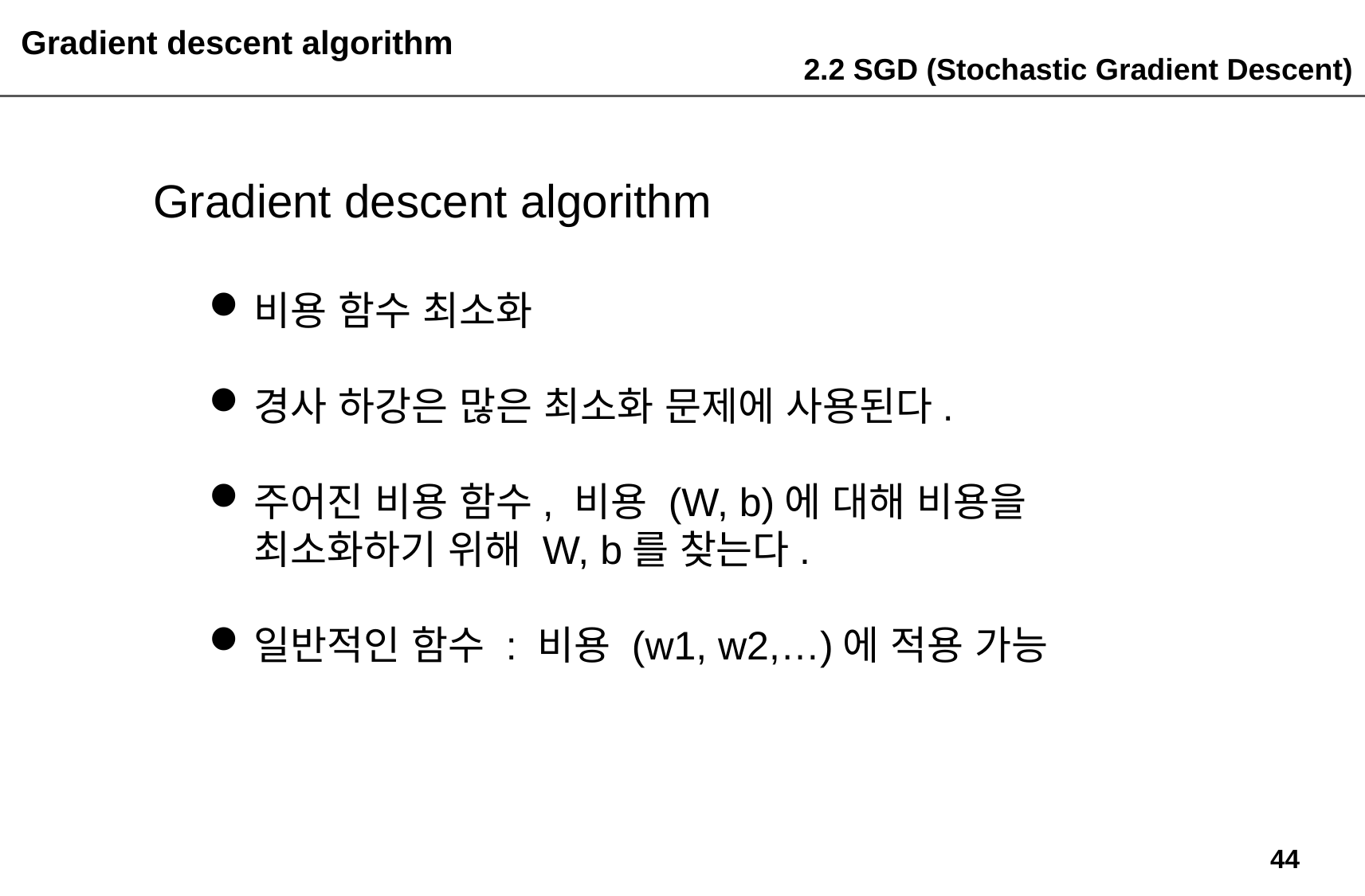

Gradient descent algorithm
2.2 SGD (Stochastic Gradient Descent)
Gradient descent algorithm
비용 함수 최소화

경사 하강은 많은 최소화 문제에 사용된다.

주어진 비용 함수, 비용 (W, b)에 대해 비용을 최소화하기 위해 W, b를 찾는다.

일반적인 함수 : 비용 (w1, w2,…)에 적용 가능